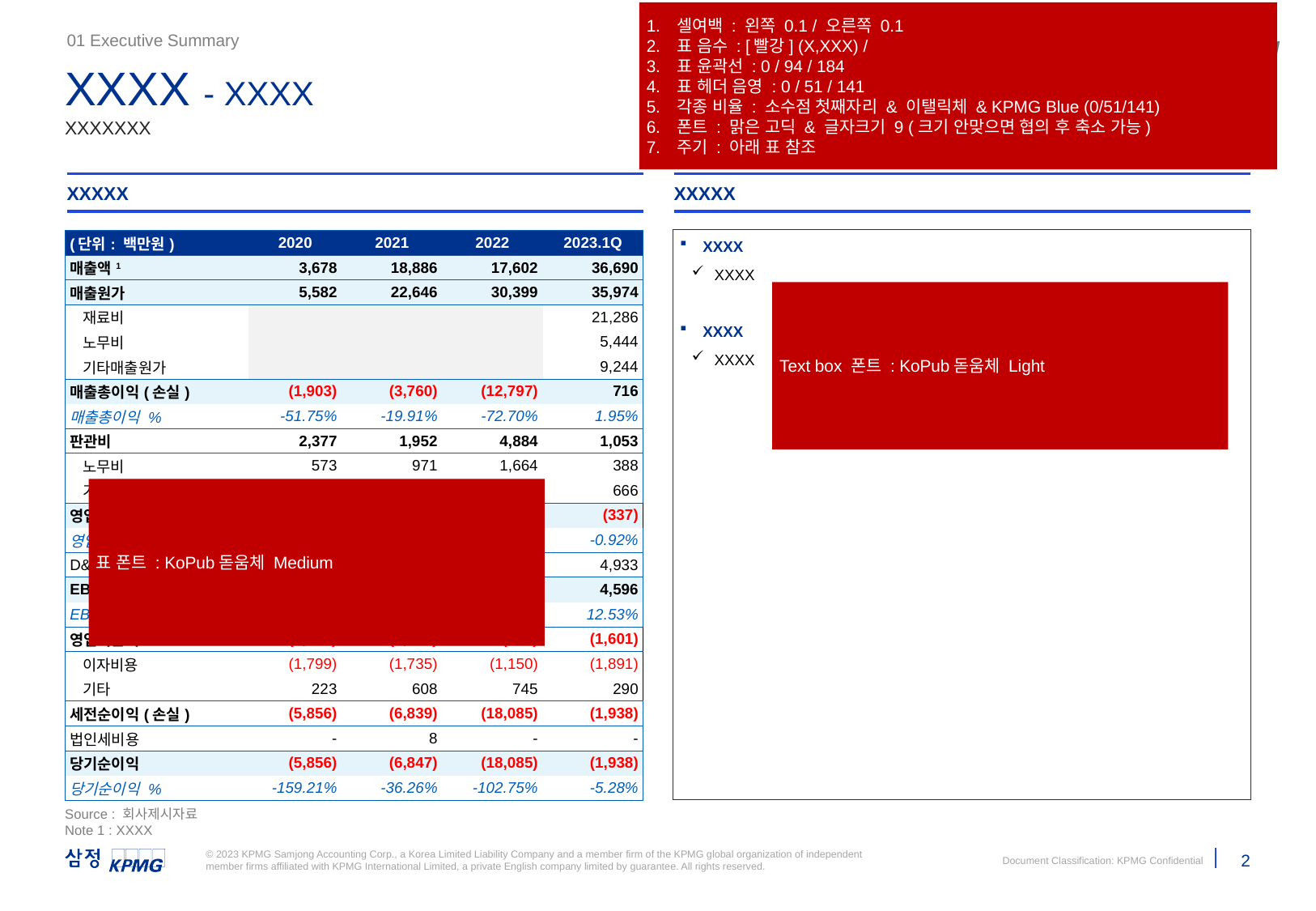

셀여백 : 왼쪽 0.1 / 오른쪽 0.1
표 음수 : [빨강] (X,XXX) /
표 윤곽선 : 0 / 94 / 184
표 헤더 음영 : 0 / 51 / 141
각종 비율 : 소수점 첫째자리 & 이탤릭체 & KPMG Blue (0/51/141)
폰트 : 맑은 고딕 & 글자크기 9 (크기 안맞으면 협의 후 축소 가능)
주기 : 아래 표 참조
01 Executive Summary
XXXX - XXXX
XXXXXXX
XXXXX
XXXXX
XXXX
XXXX

XXXX
XXXX

| (단위: 백만원) | 2020 | 2021 | 2022 | 2023.1Q |
| --- | --- | --- | --- | --- |
| 매출액1 | 3,678 | 18,886 | 17,602 | 36,690 |
| 매출원가 | 5,582 | 22,646 | 30,399 | 35,974 |
| 재료비 |  |  |  | 21,286 |
| 노무비 |  |  |  | 5,444 |
| 기타매출원가 |  |  |  | 9,244 |
| 매출총이익(손실) | (1,903) | (3,760) | (12,797) | 716 |
| 매출총이익 % | -51.75% | -19.91% | -72.70% | 1.95% |
| 판관비 | 2,377 | 1,952 | 4,884 | 1,053 |
| 노무비 | 573 | 971 | 1,664 | 388 |
| 기타판관비 | 1,804 | 982 | 3,220 | 666 |
| 영업이익(손실) | (4,280) | (5,712) | (17,681) | (337) |
| 영업이익 % | -116.36% | -30.25% | -100.45% | -0.92% |
| D&A | 2,854 | 4,397 | 4,983 | 4,933 |
| EBITDA | (1,426) | (1,315) | (12,697) | 4,596 |
| EBITDA % | -38.77% | -6.96% | -72.13% | 12.53% |
| 영업외손익 | (1,576) | (1,127) | (405) | (1,601) |
| 이자비용 | (1,799) | (1,735) | (1,150) | (1,891) |
| 기타 | 223 | 608 | 745 | 290 |
| 세전순이익(손실) | (5,856) | (6,839) | (18,085) | (1,938) |
| 법인세비용 | - | 8 | - | - |
| 당기순이익 | (5,856) | (6,847) | (18,085) | (1,938) |
| 당기순이익 % | -159.21% | -36.26% | -102.75% | -5.28% |
Text box 폰트 : KoPub돋움체 Light
표 폰트 : KoPub돋움체 Medium
Source : 회사제시자료
Note 1 : XXXX